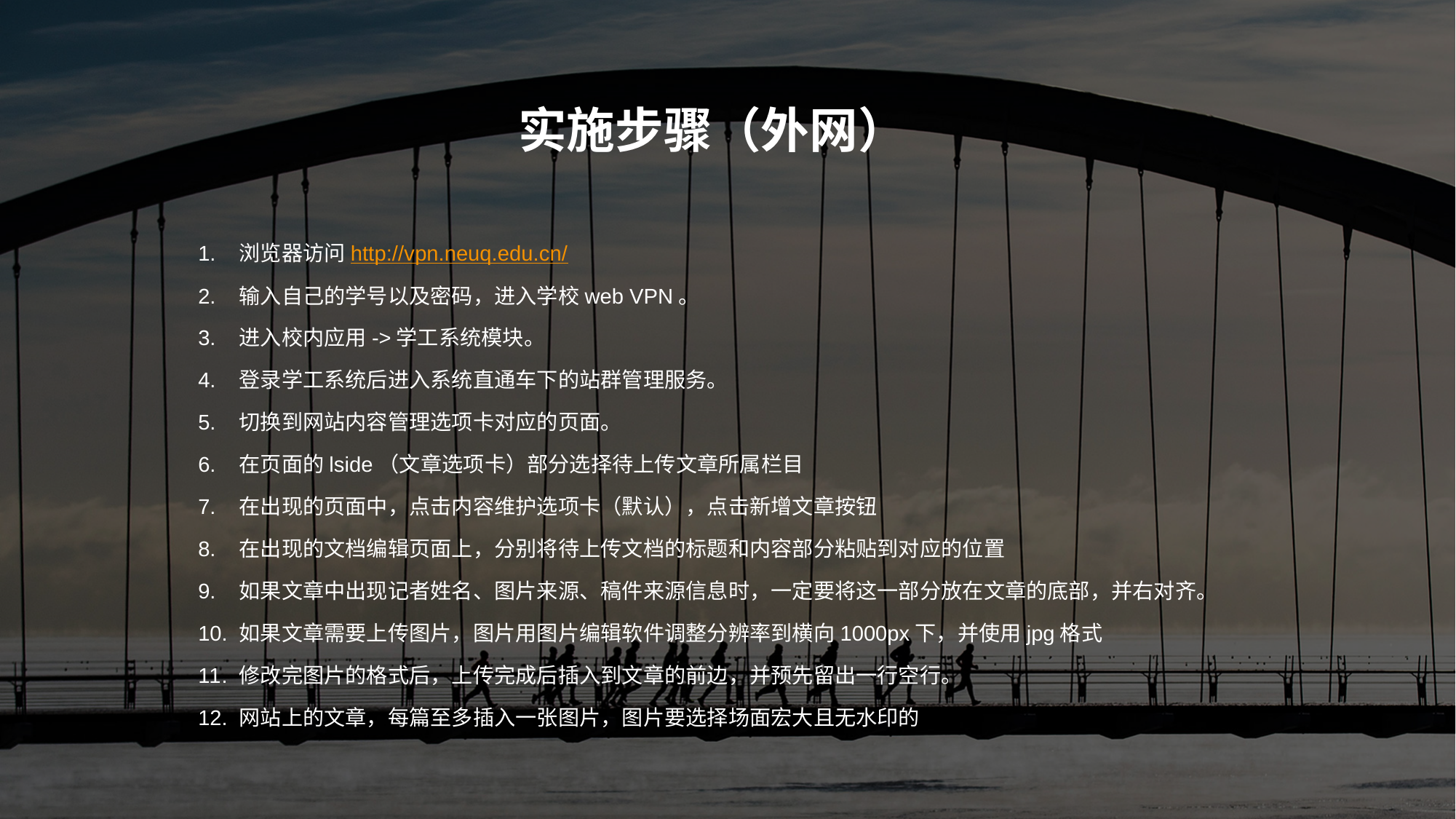

实施步骤（外网）
浏览器访问http://vpn.neuq.edu.cn/
输入自己的学号以及密码，进入学校web VPN。
进入校内应用->学工系统模块。
登录学工系统后进入系统直通车下的站群管理服务。
切换到网站内容管理选项卡对应的页面。
在页面的lside（文章选项卡）部分选择待上传文章所属栏目
在出现的页面中，点击内容维护选项卡（默认），点击新增文章按钮
在出现的文档编辑页面上，分别将待上传文档的标题和内容部分粘贴到对应的位置
如果文章中出现记者姓名、图片来源、稿件来源信息时，一定要将这一部分放在文章的底部，并右对齐。
如果文章需要上传图片，图片用图片编辑软件调整分辨率到横向1000px下，并使用jpg格式
修改完图片的格式后，上传完成后插入到文章的前边，并预先留出一行空行。
网站上的文章，每篇至多插入一张图片，图片要选择场面宏大且无水印的